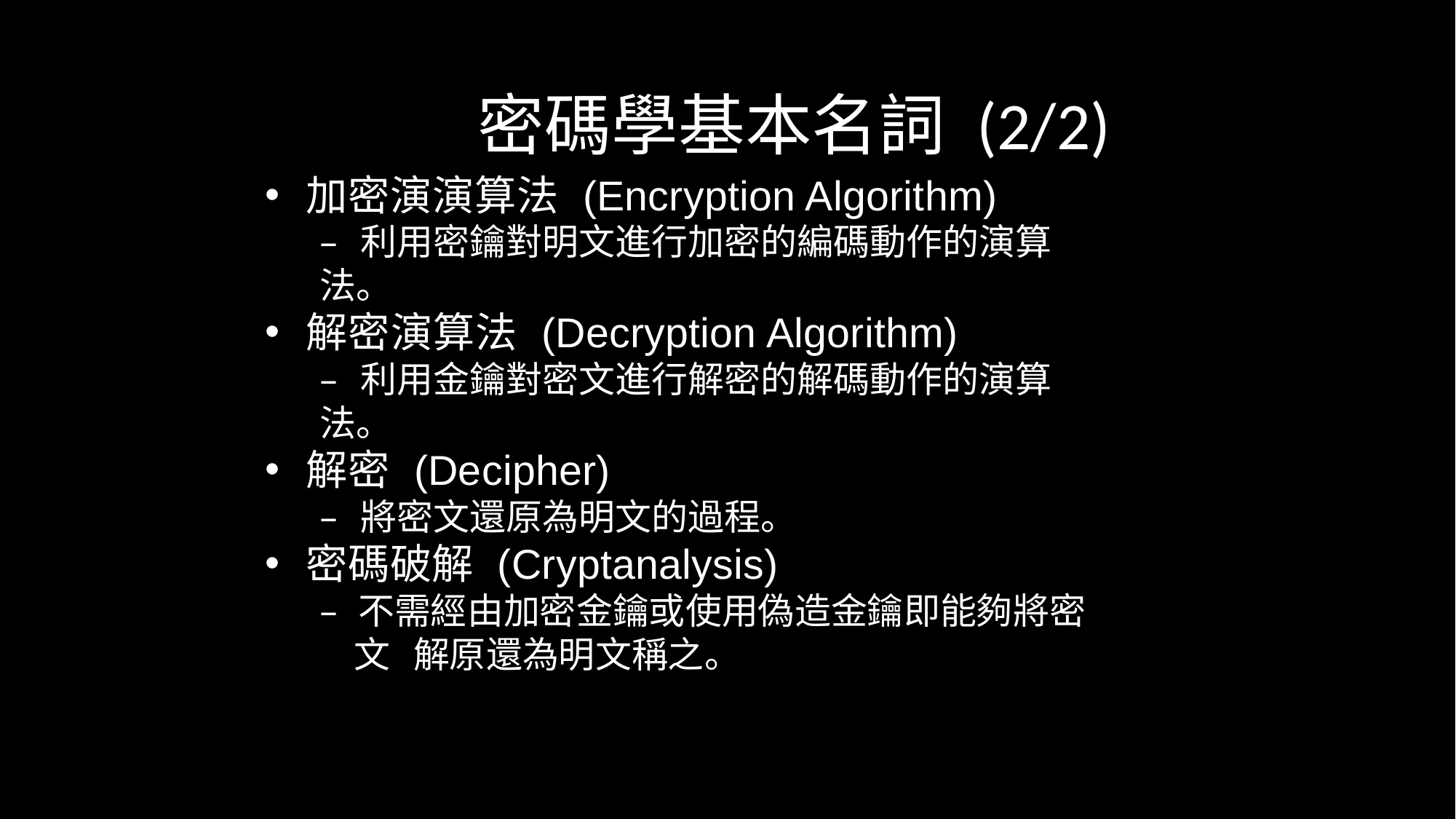

密碼學基本名詞 (2/2)
加密演演算法 (Encryption Algorithm)
– 利用密鑰對明文進行加密的編碼動作的演算法。
解密演算法 (Decryption Algorithm)
– 利用金鑰對密文進行解密的解碼動作的演算法。
解密 (Decipher)
– 將密文還原為明文的過程。
密碼破解 (Cryptanalysis)
– 不需經由加密金鑰或使用偽造金鑰即能夠將密文  解原還為明文稱之。